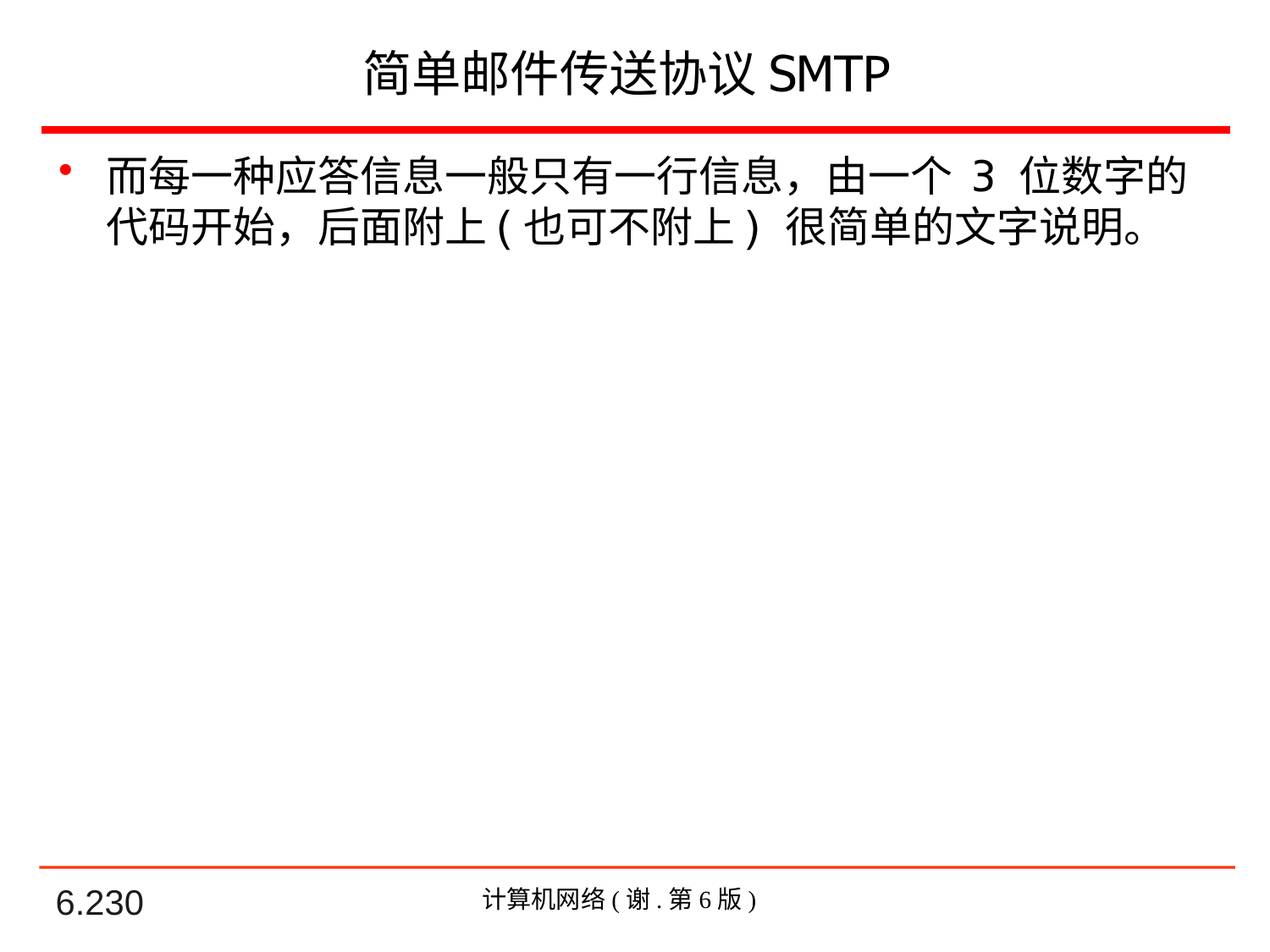

# 简单邮件传送协议SMTP
而每一种应答信息一般只有一行信息，由一个 3 位数字的代码开始，后面附上(也可不附上) 很简单的文字说明。